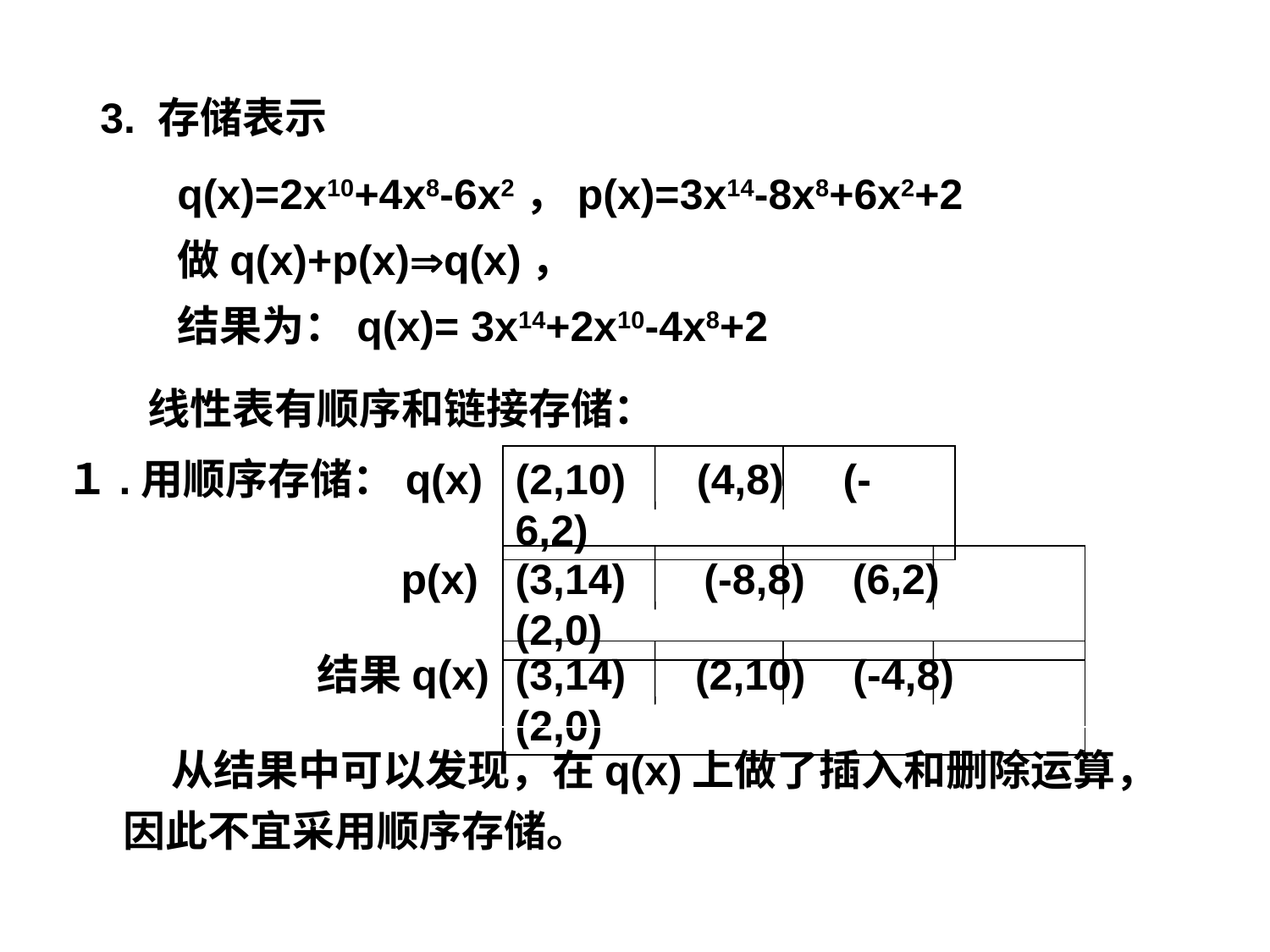

3. 存储表示
q(x)=2x10+4x8-6x2，p(x)=3x14-8x8+6x2+2
做q(x)+p(x)⇒q(x)，
结果为：q(x)= 3x14+2x10-4x8+2
线性表有顺序和链接存储：
１.用顺序存储：q(x)
(2,10)      (4,8)     (-6,2)

p(x)
(3,14)        (-8,8)    (6,2)       (2,0)

结果q(x)
(3,14)      (2,10)    (-4,8)     (2,0)

    从结果中可以发现，在q(x)上做了插入和删除运算，
因此不宜采用顺序存储。